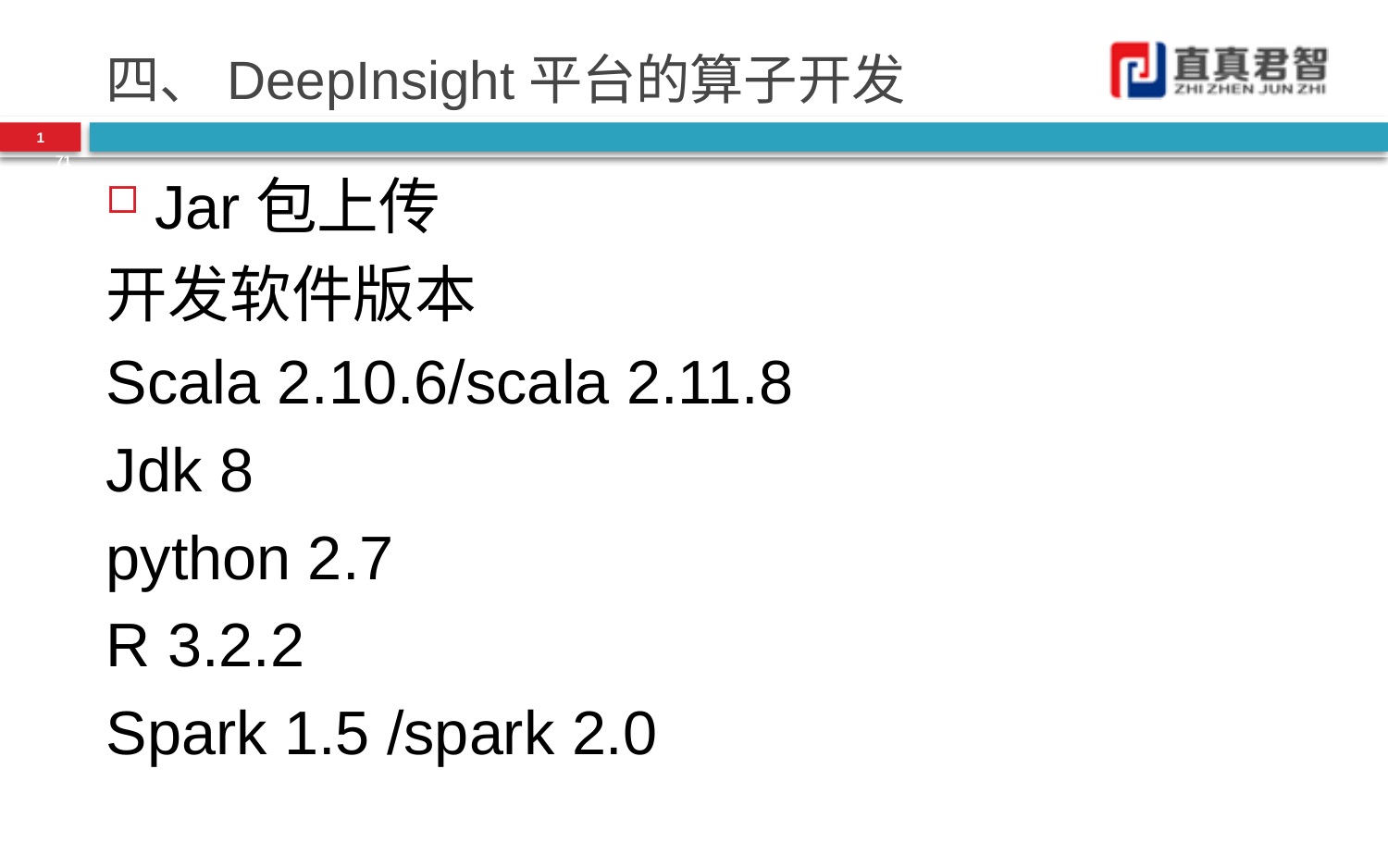

# 四、DeepInsight平台的算子开发
1
71
Jar包上传
开发软件版本
Scala 2.10.6/scala 2.11.8
Jdk 8
python 2.7
R 3.2.2
Spark 1.5 /spark 2.0